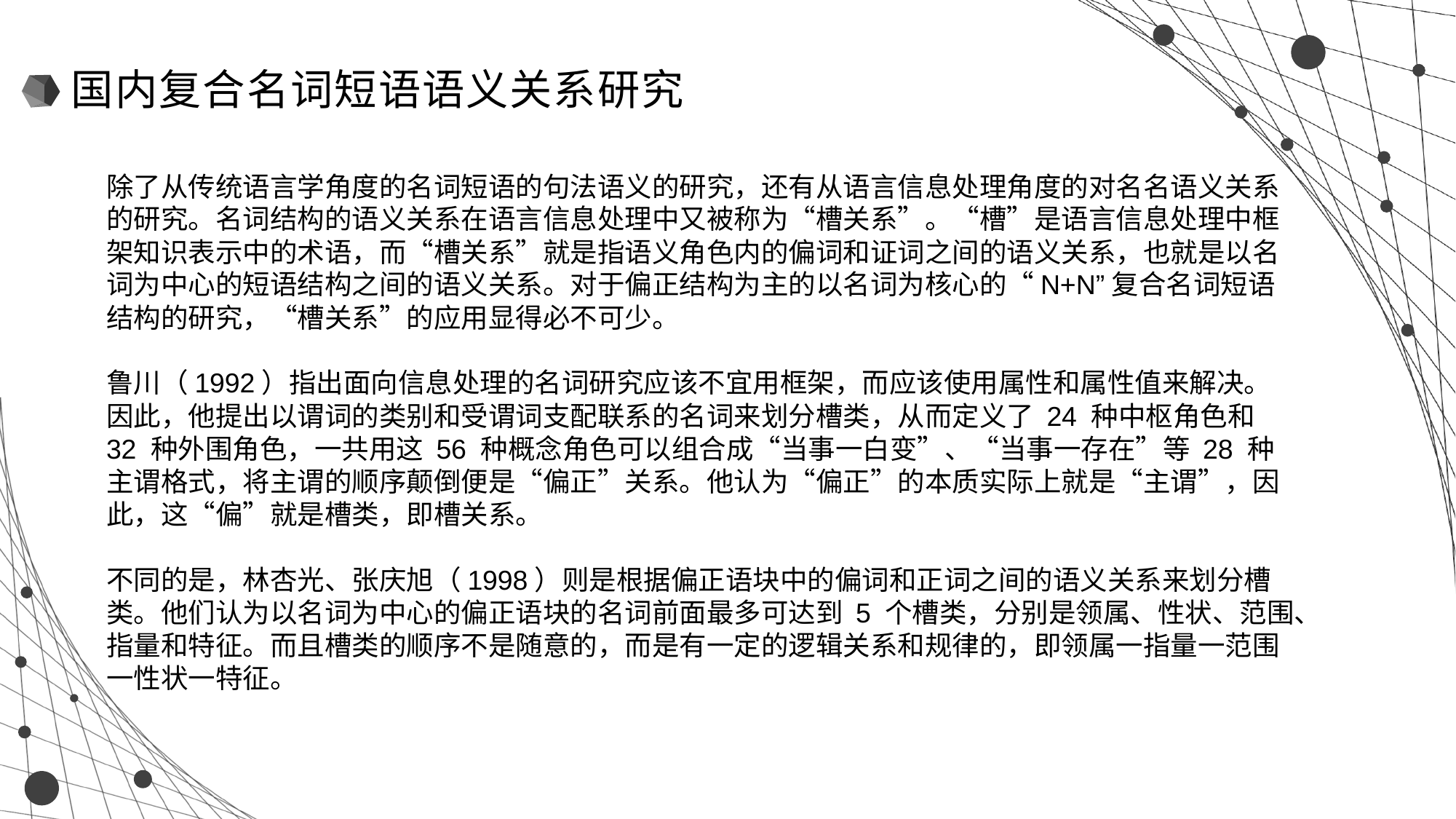

国内复合名词短语语义关系研究

除了从传统语言学角度的名词短语的句法语义的研究，还有从语言信息处理角度的对名名语义关系的研究。名词结构的语义关系在语言信息处理中又被称为“槽关系”。“槽”是语言信息处理中框架知识表示中的术语，而“槽关系”就是指语义角色内的偏词和证词之间的语义关系，也就是以名词为中心的短语结构之间的语义关系。对于偏正结构为主的以名词为核心的“N+N”复合名词短语结构的研究，“槽关系”的应用显得必不可少。

鲁川（1992）指出面向信息处理的名词研究应该不宜用框架，而应该使用属性和属性值来解决。因此，他提出以谓词的类别和受谓词支配联系的名词来划分槽类，从而定义了 24 种中枢角色和 32 种外围角色，一共用这 56 种概念角色可以组合成“当事一白变”、“当事一存在”等 28 种主谓格式，将主谓的顺序颠倒便是“偏正”关系。他认为“偏正”的本质实际上就是“主谓”，因此，这“偏”就是槽类，即槽关系。

不同的是，林杏光、张庆旭（1998）则是根据偏正语块中的偏词和正词之间的语义关系来划分槽类。他们认为以名词为中心的偏正语块的名词前面最多可达到 5 个槽类，分别是领属、性状、范围、指量和特征。而且槽类的顺序不是随意的，而是有一定的逻辑关系和规律的，即领属一指量一范围一性状一特征。